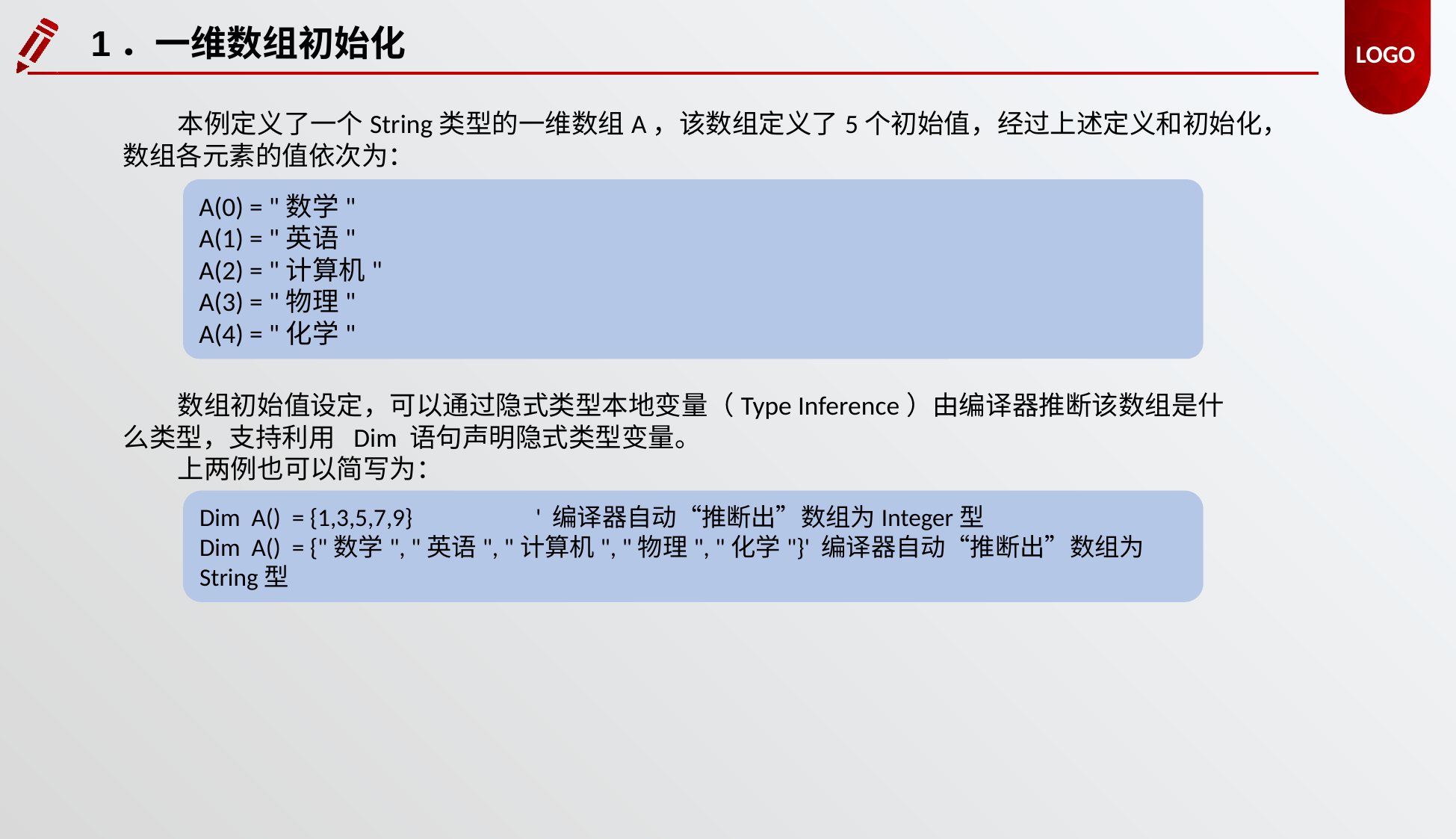

1．一维数组初始化
本例定义了一个String类型的一维数组A，该数组定义了5个初始值，经过上述定义和初始化，数组各元素的值依次为：
A(0) = "数学"
A(1) = "英语"
A(2) = "计算机"
A(3) = "物理"
A(4) = "化学"
数组初始值设定，可以通过隐式类型本地变量（Type Inference）由编译器推断该数组是什么类型，支持利用  Dim 语句声明隐式类型变量。
上两例也可以简写为：
Dim  A()  = {1,3,5,7,9}		' 编译器自动“推断出”数组为Integer型
Dim  A()  = {"数学", "英语", "计算机", "物理", "化学"}' 编译器自动“推断出”数组为String型